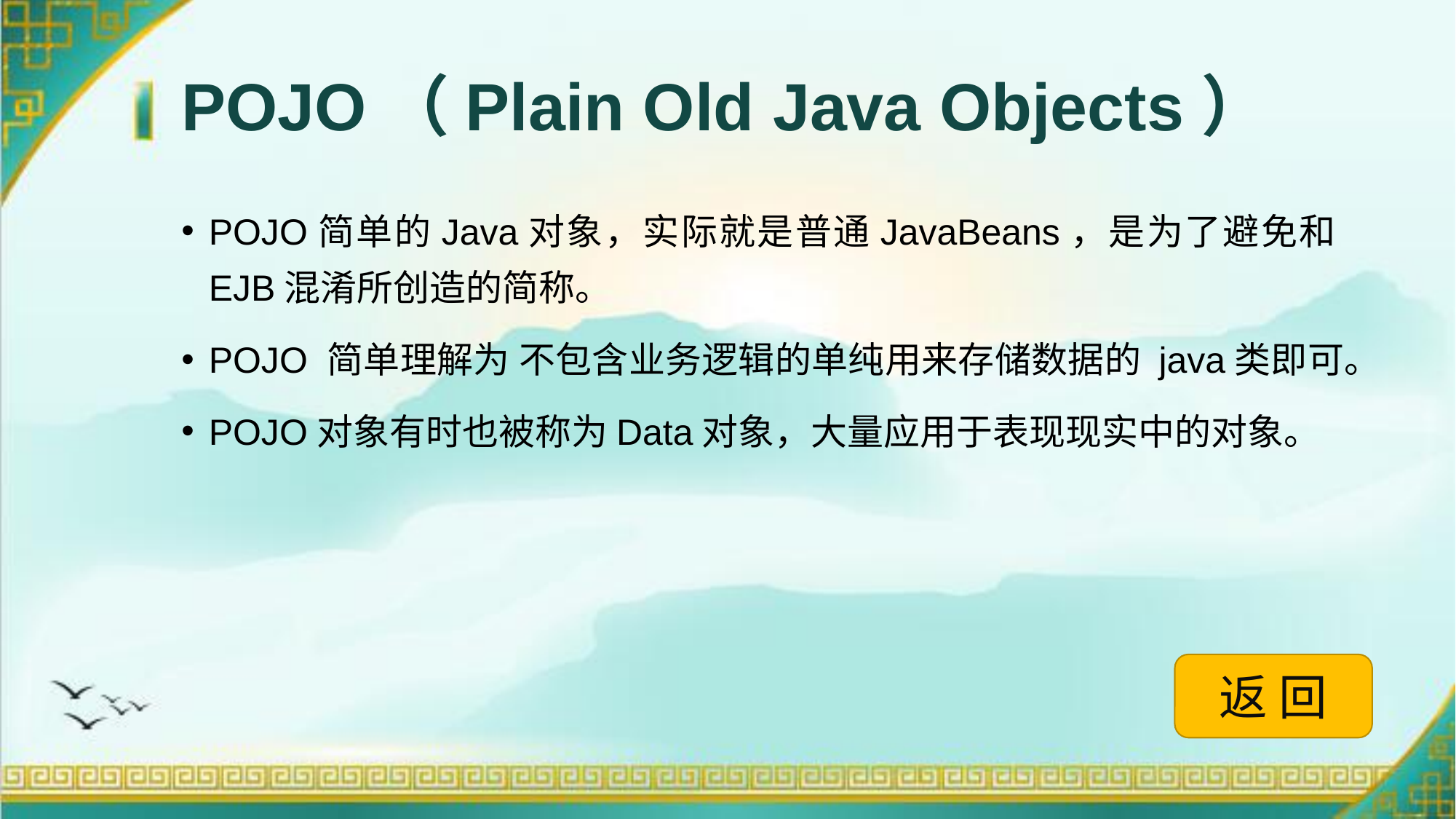

# POJO（Plain Old Java Objects）
POJO简单的Java对象，实际就是普通JavaBeans，是为了避免和EJB混淆所创造的简称。
POJO 简单理解为 不包含业务逻辑的单纯用来存储数据的 java类即可。
POJO对象有时也被称为Data对象，大量应用于表现现实中的对象。
返 回